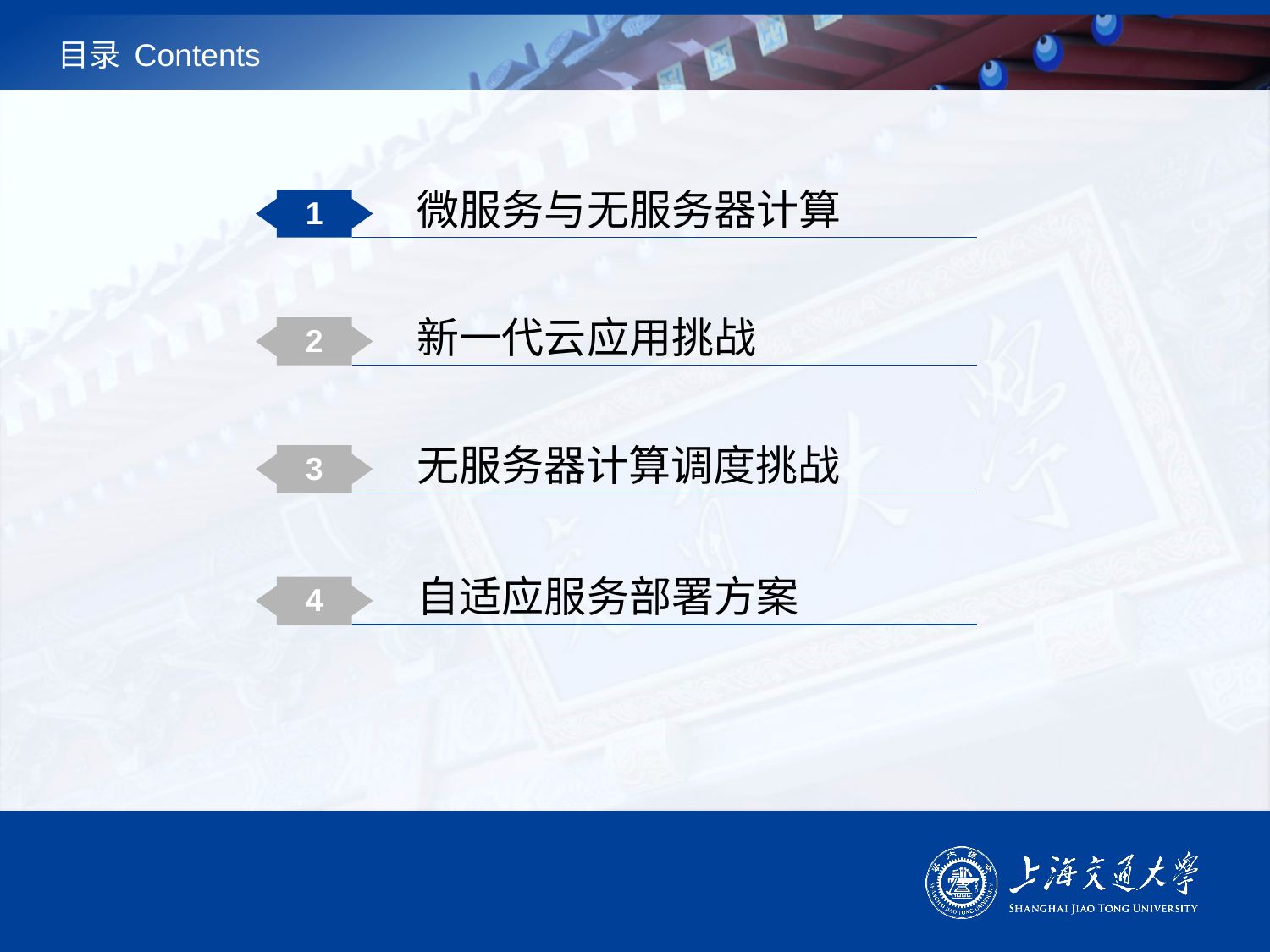

# 目录 Contents
微服务与无服务器计算
1

1
新一代云应用挑战
2

无服务器计算调度挑战
3

自适应服务部署方案

4